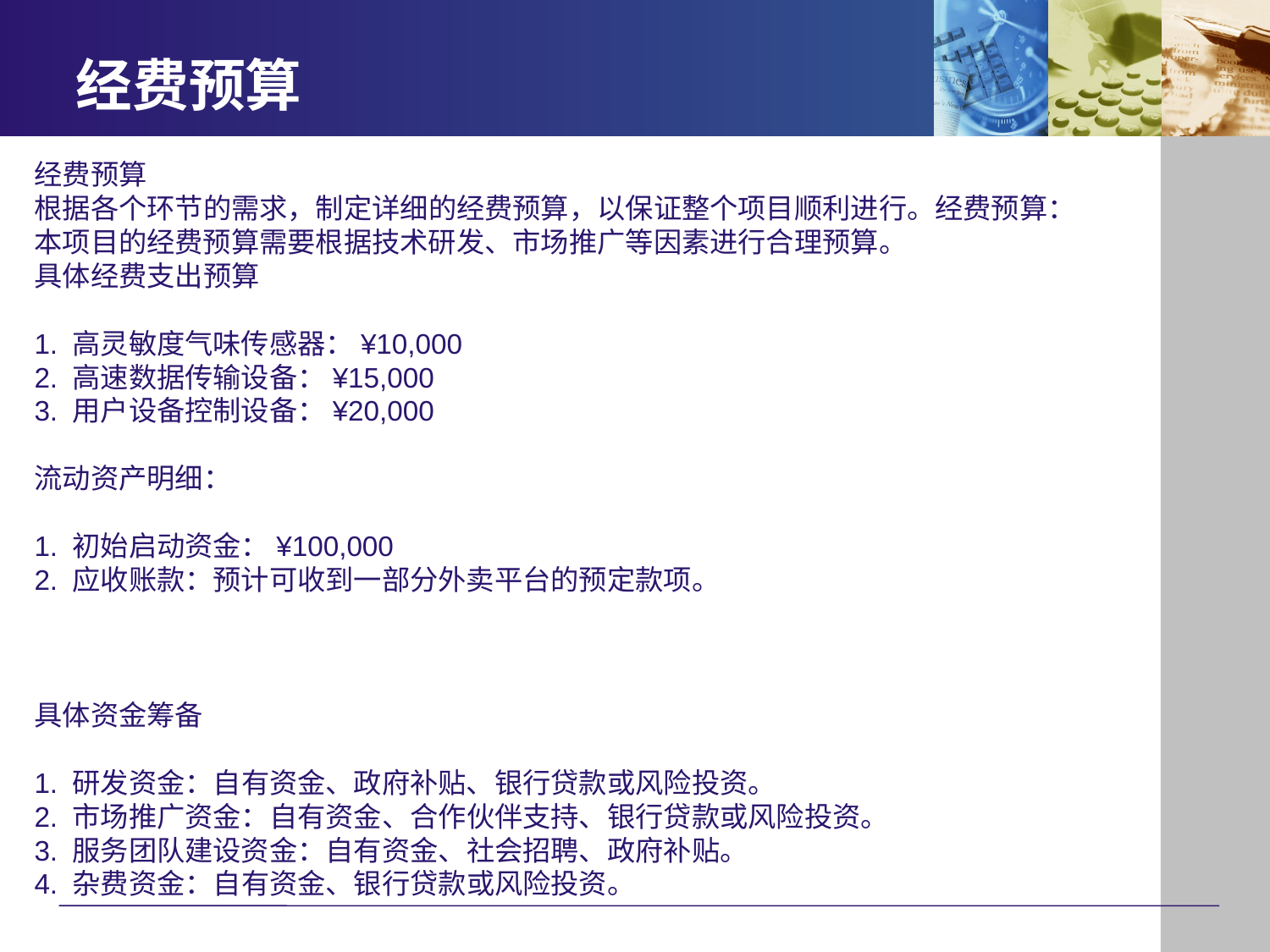

# 经费预算
经费预算
根据各个环节的需求，制定详细的经费预算，以保证整个项目顺利进行。经费预算：
本项目的经费预算需要根据技术研发、市场推广等因素进行合理预算。
具体经费支出预算

1. 高灵敏度气味传感器：¥10,000
2. 高速数据传输设备：¥15,000
3. 用户设备控制设备：¥20,000

流动资产明细：

1. 初始启动资金：¥100,000
2. 应收账款：预计可收到一部分外卖平台的预定款项。

具体资金筹备

1. 研发资金：自有资金、政府补贴、银行贷款或风险投资。
2. 市场推广资金：自有资金、合作伙伴支持、银行贷款或风险投资。
3. 服务团队建设资金：自有资金、社会招聘、政府补贴。
4. 杂费资金：自有资金、银行贷款或风险投资。